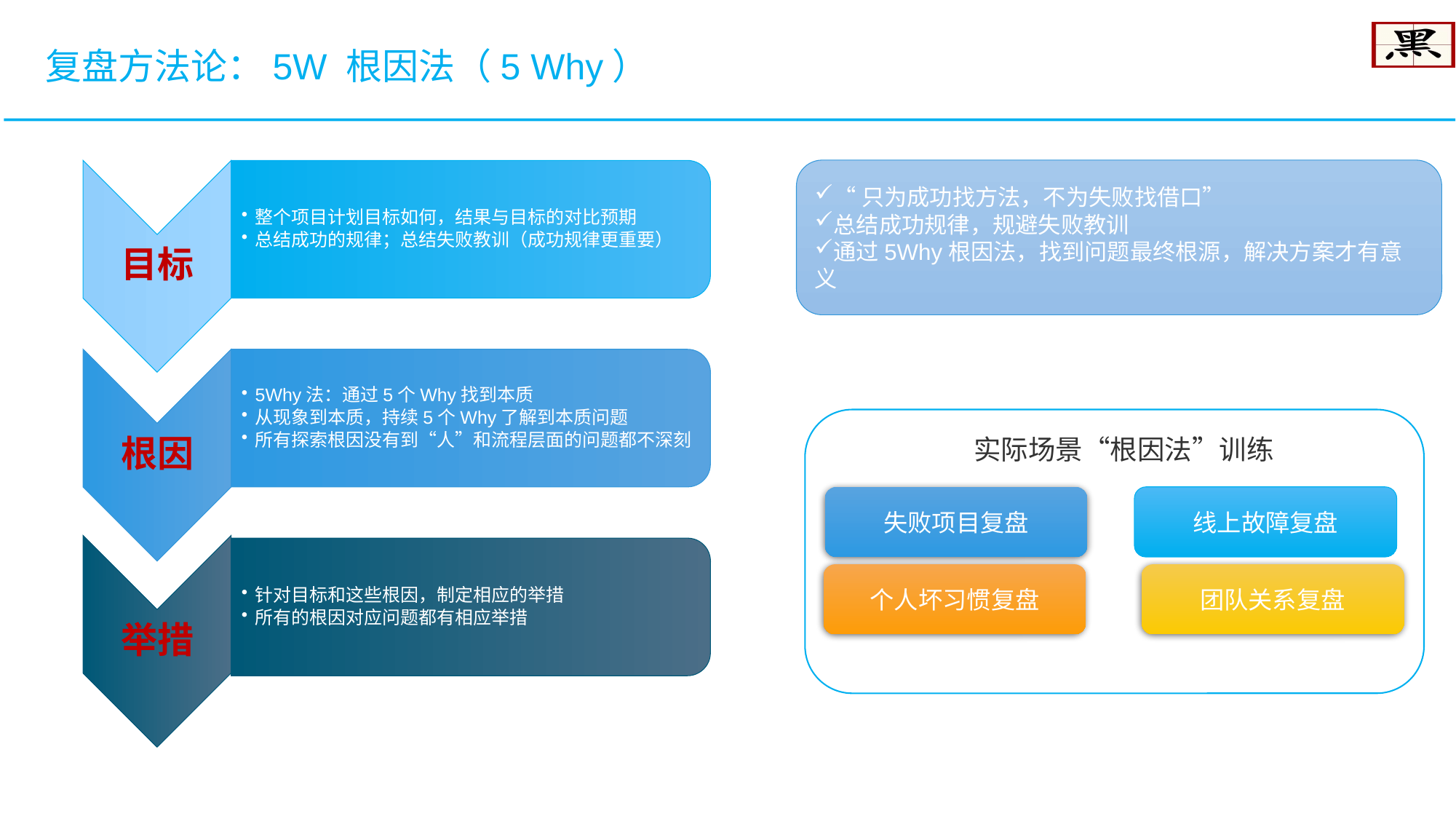

复盘方法论：5W 根因法（5 Why）
目标
整个项目计划目标如何，结果与目标的对比预期
总结成功的规律；总结失败教训（成功规律更重要）
根因
5Why法：通过5个Why找到本质
从现象到本质，持续5个Why了解到本质问题
所有探索根因没有到“人”和流程层面的问题都不深刻
举措
针对目标和这些根因，制定相应的举措
所有的根因对应问题都有相应举措
“只为成功找方法，不为失败找借口”
总结成功规律，规避失败教训
通过5Why根因法，找到问题最终根源，解决方案才有意义

实际场景“根因法”训练
失败项目复盘
线上故障复盘
个人坏习惯复盘
团队关系复盘